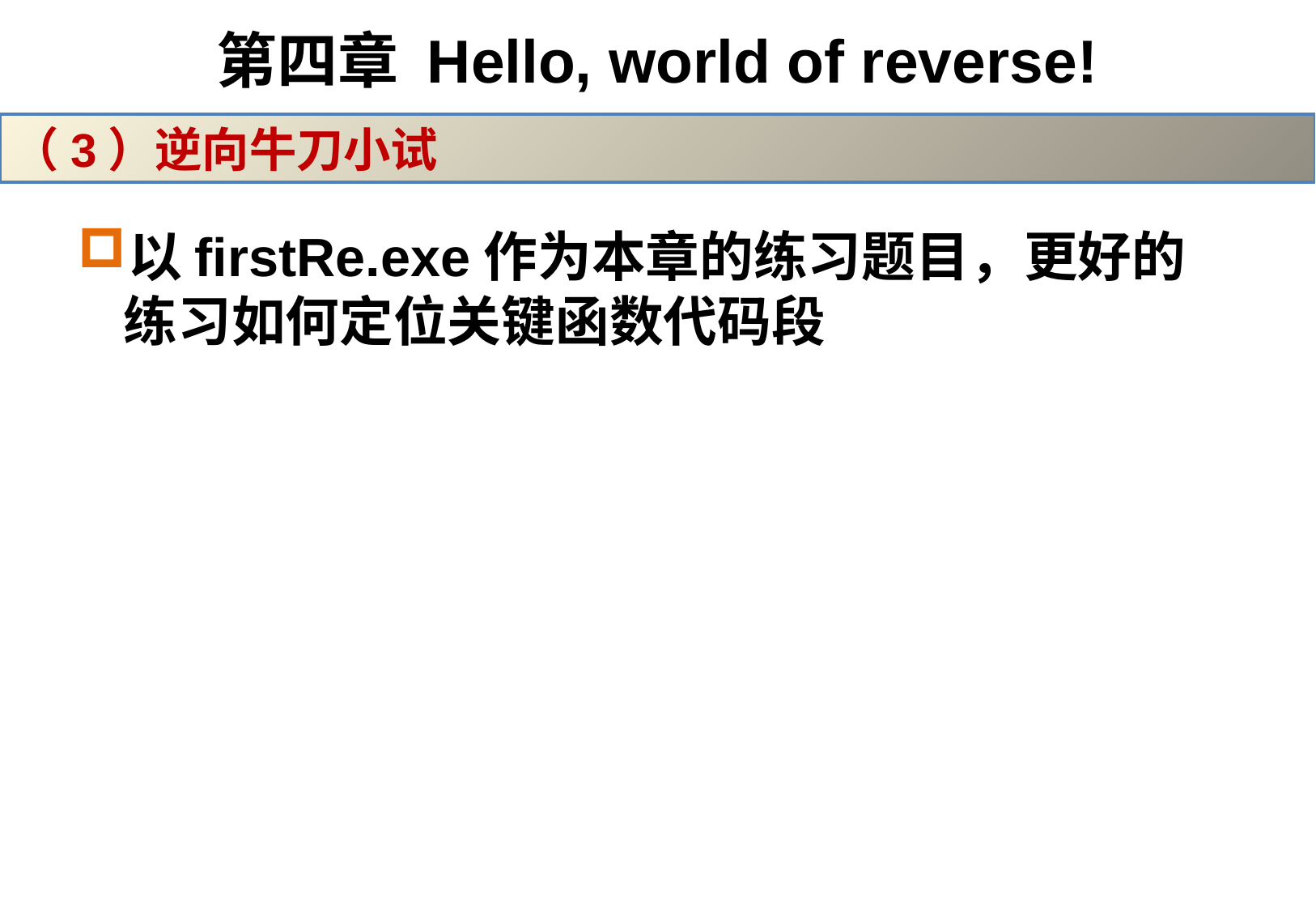

# 第四章 Hello, world of reverse!
（3）逆向牛刀小试
以firstRe.exe作为本章的练习题目，更好的练习如何定位关键函数代码段